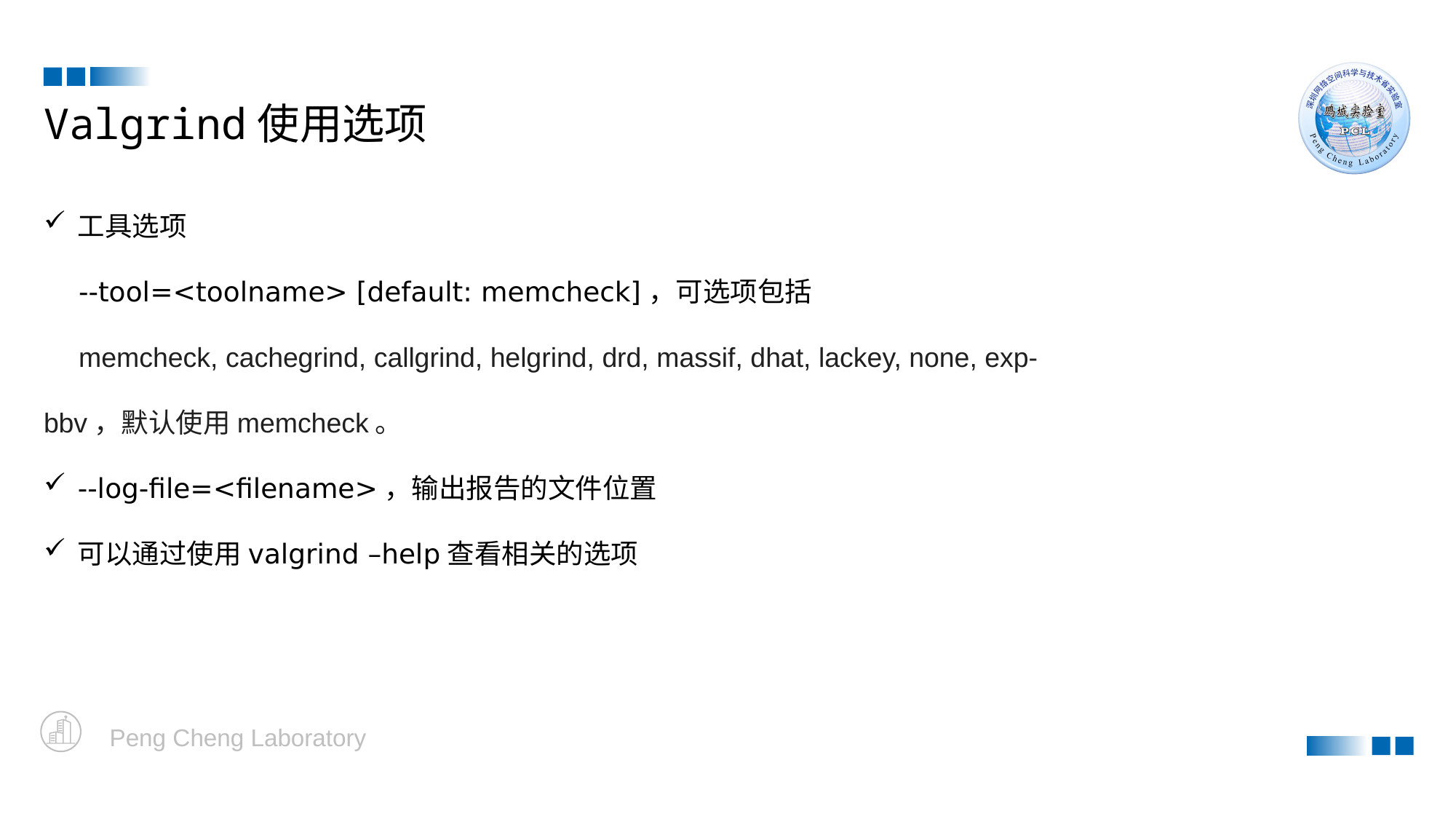

Valgrind使用选项
工具选项
    --tool=<toolname> [default: memcheck]，可选项包括
    memcheck, cachegrind, callgrind, helgrind, drd, massif, dhat, lackey, none, exp-bbv，默认使用memcheck。
--log-file=<filename>，输出报告的文件位置
可以通过使用valgrind –help查看相关的选项